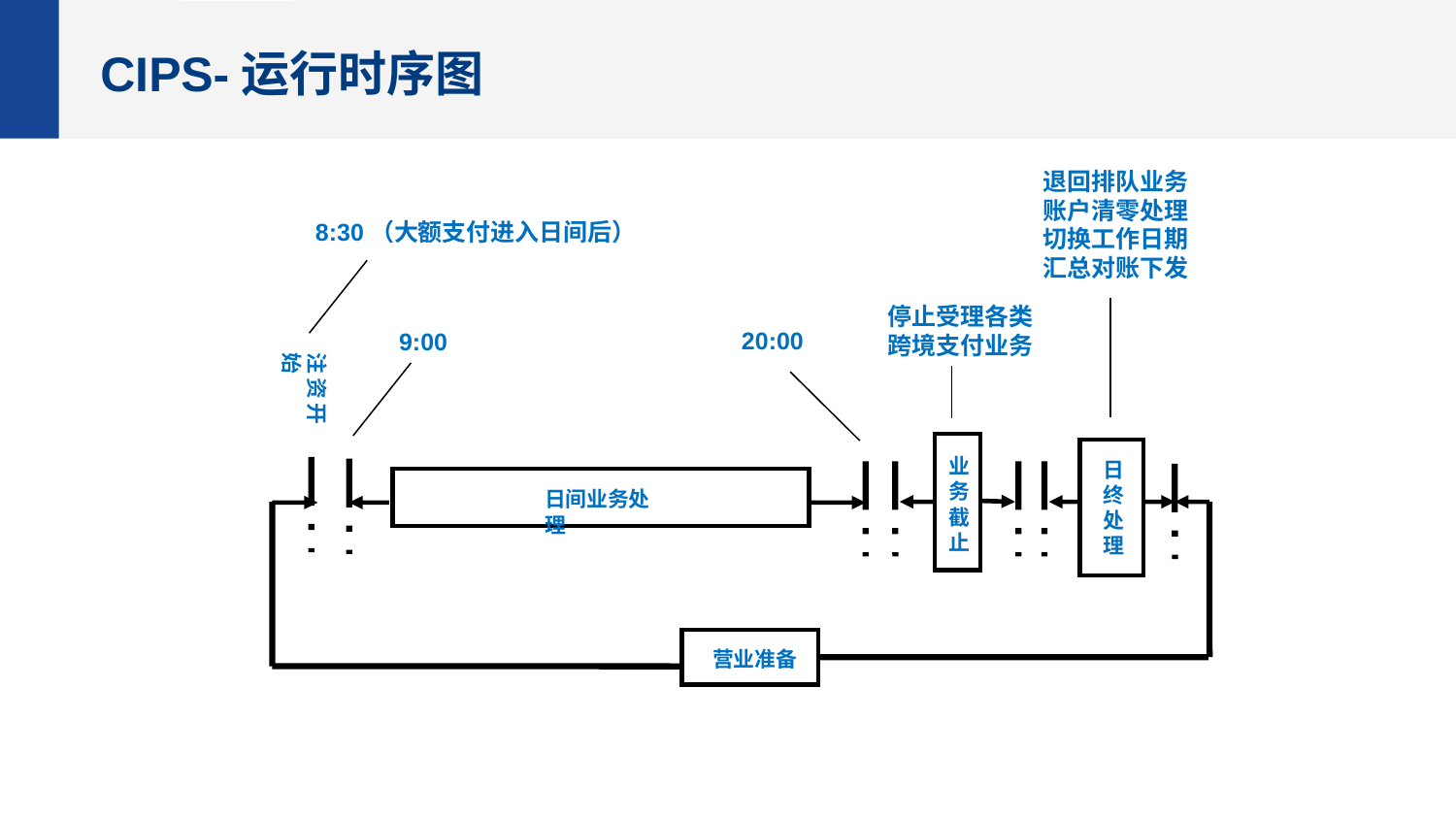

CIPS-运行时序图
退回排队业务
账户清零处理
切换工作日期
汇总对账下发
8:30（大额支付进入日间后）

停止受理各类
跨境支付业务

20:00

9:00
注资开始

业务截止
日
终
处
理

日间业务处理

营业准备